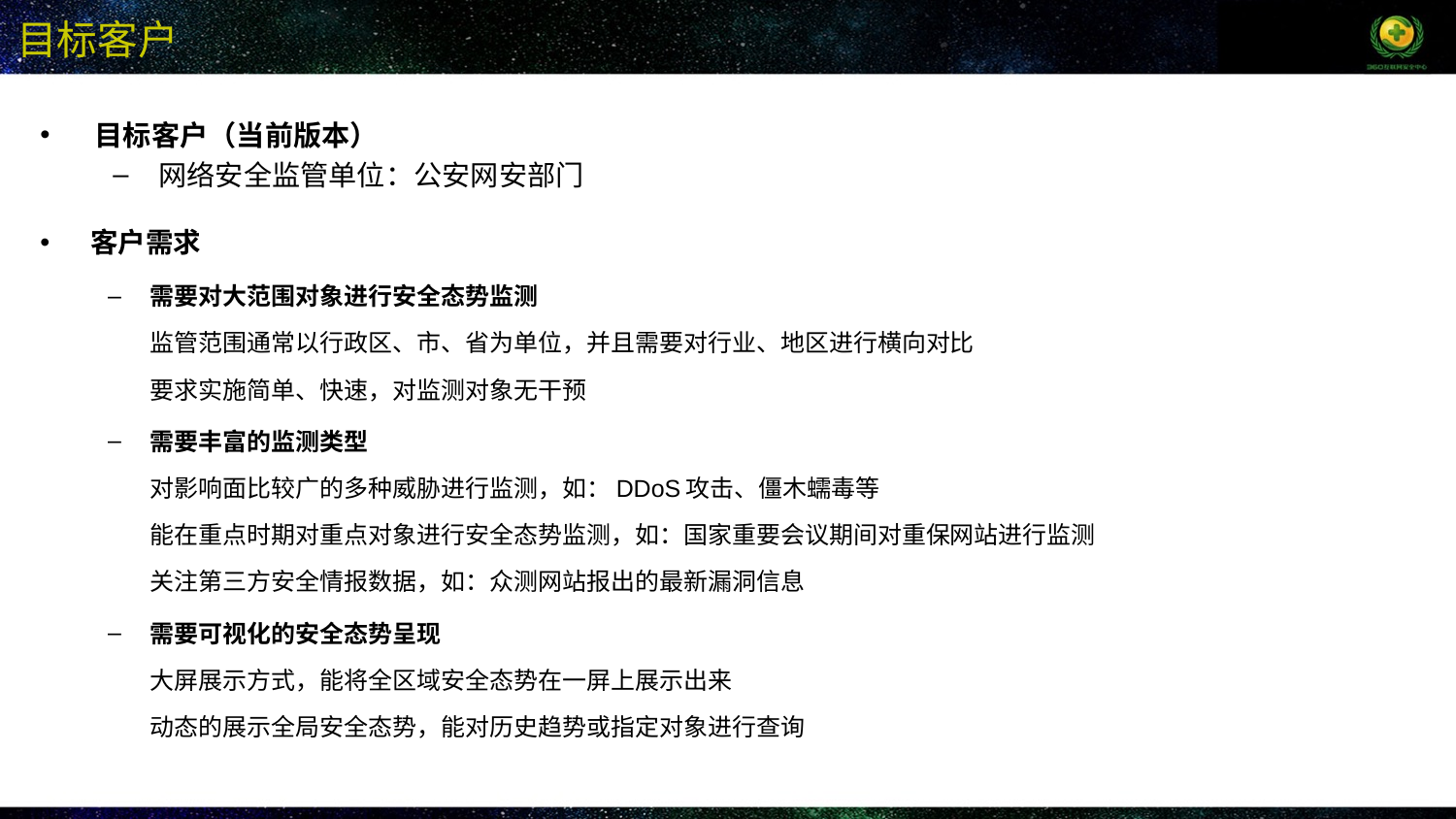

# 目标客户
目标客户（当前版本）
网络安全监管单位：公安网安部门
客户需求
需要对大范围对象进行安全态势监测
监管范围通常以行政区、市、省为单位，并且需要对行业、地区进行横向对比
要求实施简单、快速，对监测对象无干预
需要丰富的监测类型
对影响面比较广的多种威胁进行监测，如：DDoS攻击、僵木蠕毒等
能在重点时期对重点对象进行安全态势监测，如：国家重要会议期间对重保网站进行监测
关注第三方安全情报数据，如：众测网站报出的最新漏洞信息
需要可视化的安全态势呈现
大屏展示方式，能将全区域安全态势在一屏上展示出来
动态的展示全局安全态势，能对历史趋势或指定对象进行查询